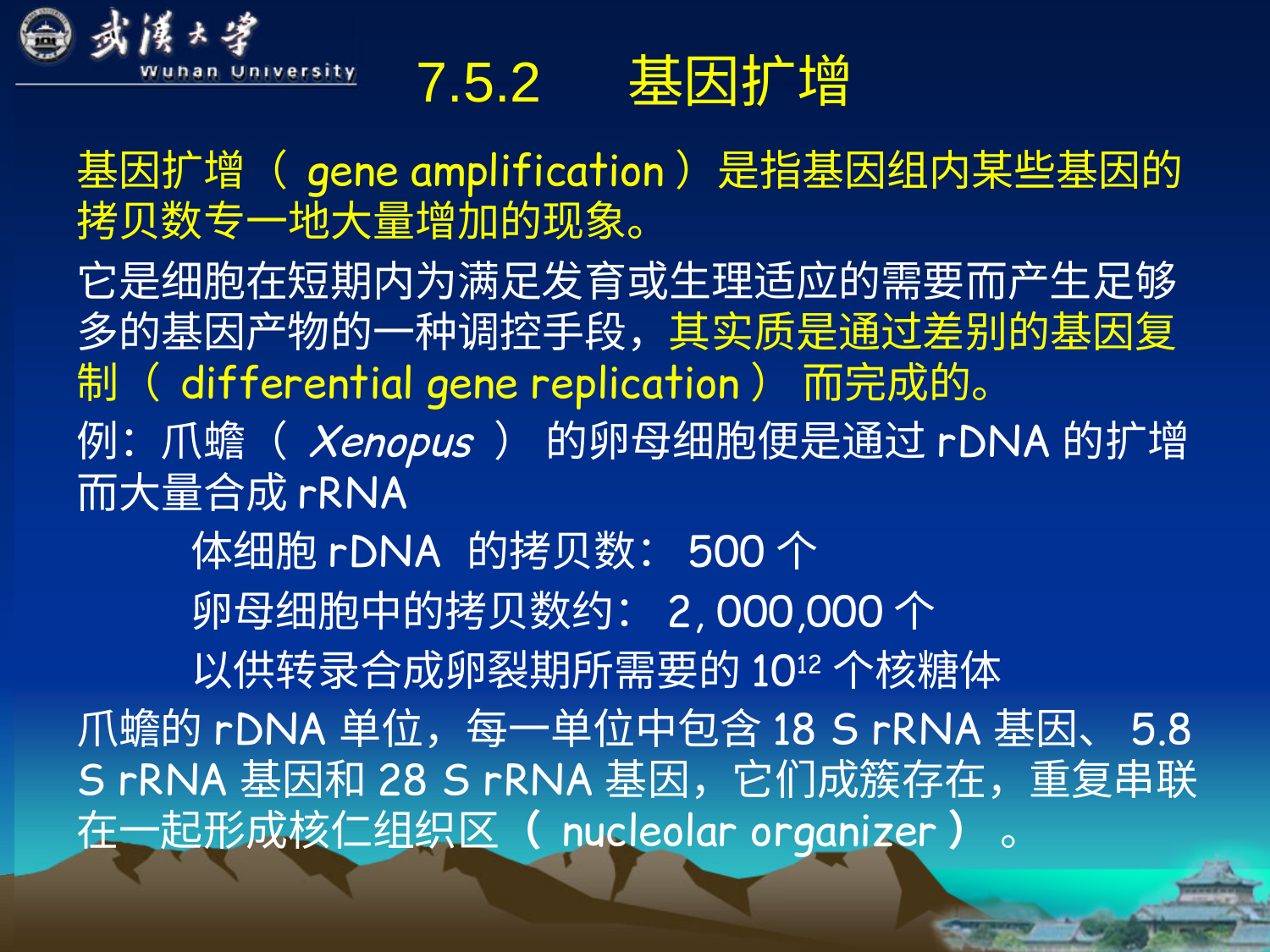

# 7.5.2 　基因扩增
基因扩增（ gene amplification）是指基因组内某些基因的拷贝数专一地大量增加的现象。
它是细胞在短期内为满足发育或生理适应的需要而产生足够多的基因产物的一种调控手段，其实质是通过差别的基因复制（ differential gene replication） 而完成的。
例：爪蟾（ Xenopus ） 的卵母细胞便是通过rDNA的扩增而大量合成rRNA
           体细胞rDNA 的拷贝数：500个
           卵母细胞中的拷贝数约：2, 000,000个
           以供转录合成卵裂期所需要的1012个核糖体
爪蟾的rDNA单位，每一单位中包含18 S rRNA基因、5.8 S rRNA基因和28 S rRNA基因，它们成簇存在，重复串联在一起形成核仁组织区（ nucleolar organizer） 。